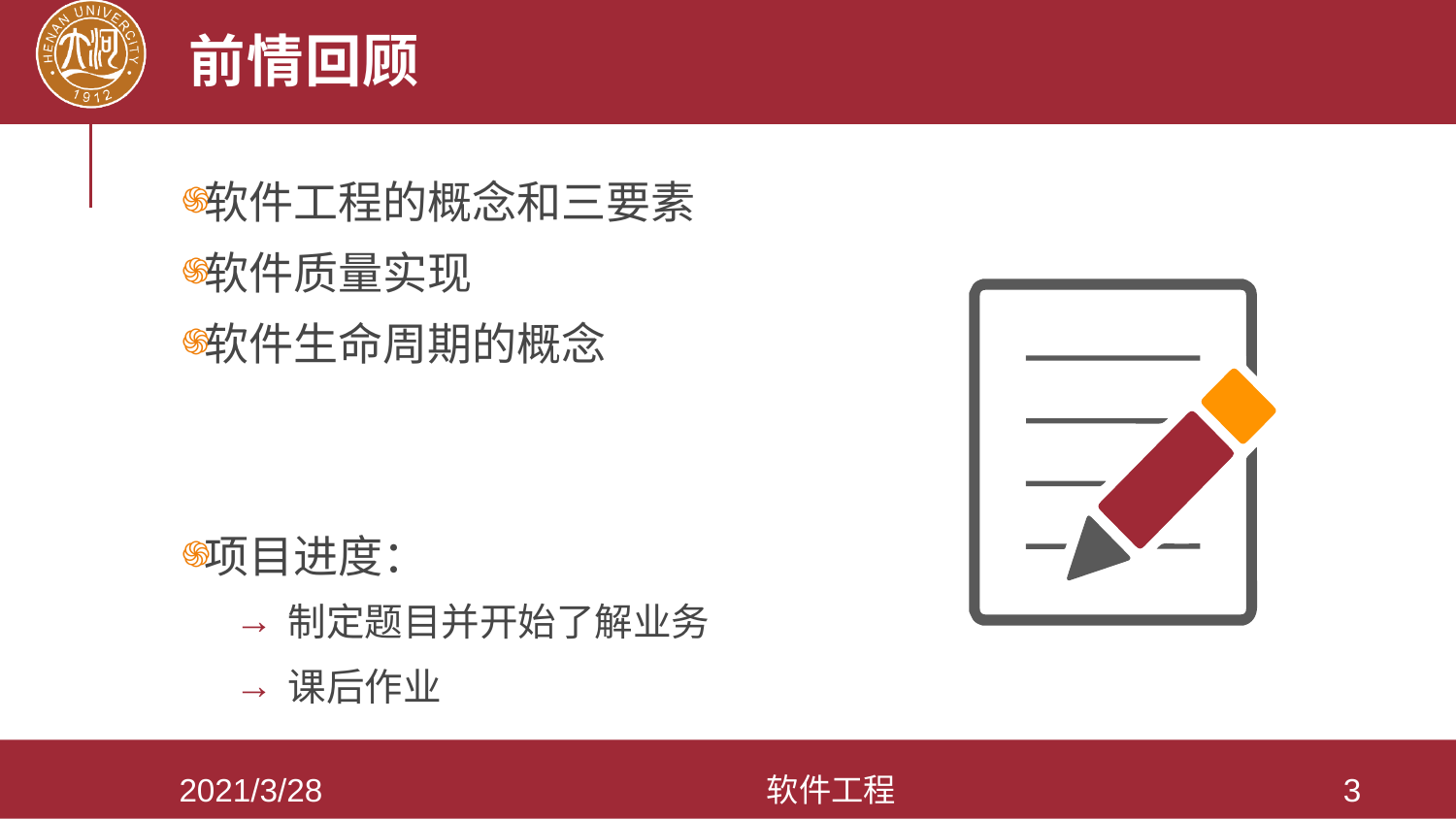

# 前情回顾
软件工程的概念和三要素
软件质量实现
软件生命周期的概念

项目进度：
制定题目并开始了解业务
课后作业

2021/3/28
软件工程
3